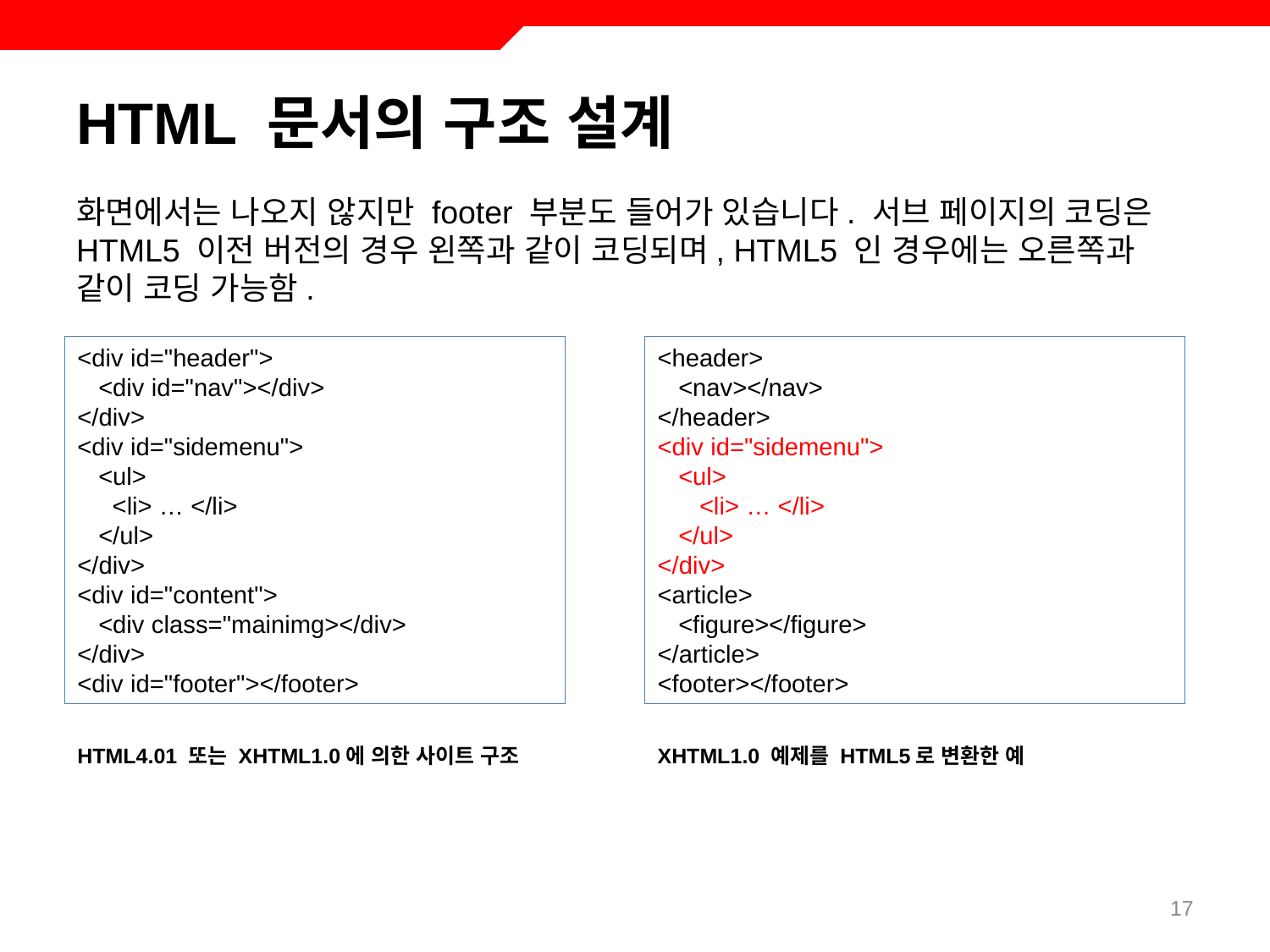

# HTML 문서의 구조 설계
화면에서는 나오지 않지만 footer 부분도 들어가 있습니다. 서브 페이지의 코딩은 HTML5 이전 버전의 경우 왼쪽과 같이 코딩되며, HTML5 인 경우에는 오른쪽과 같이 코딩 가능함.
<div id="header">
   <div id="nav"></div>
</div>
<div id="sidemenu">
   <ul>
     <li> … </li>
   </ul>
</div>
<div id="content">
   <div class="mainimg></div>
</div>
<div id="footer"></footer>
<header>
   <nav></nav>
</header>
<div id="sidemenu">
   <ul>
      <li> … </li>
   </ul>
</div>
<article>
   <figure></figure>
</article>
<footer></footer>
HTML4.01 또는 XHTML1.0에 의한 사이트 구조
XHTML1.0 예제를 HTML5로 변환한 예
17